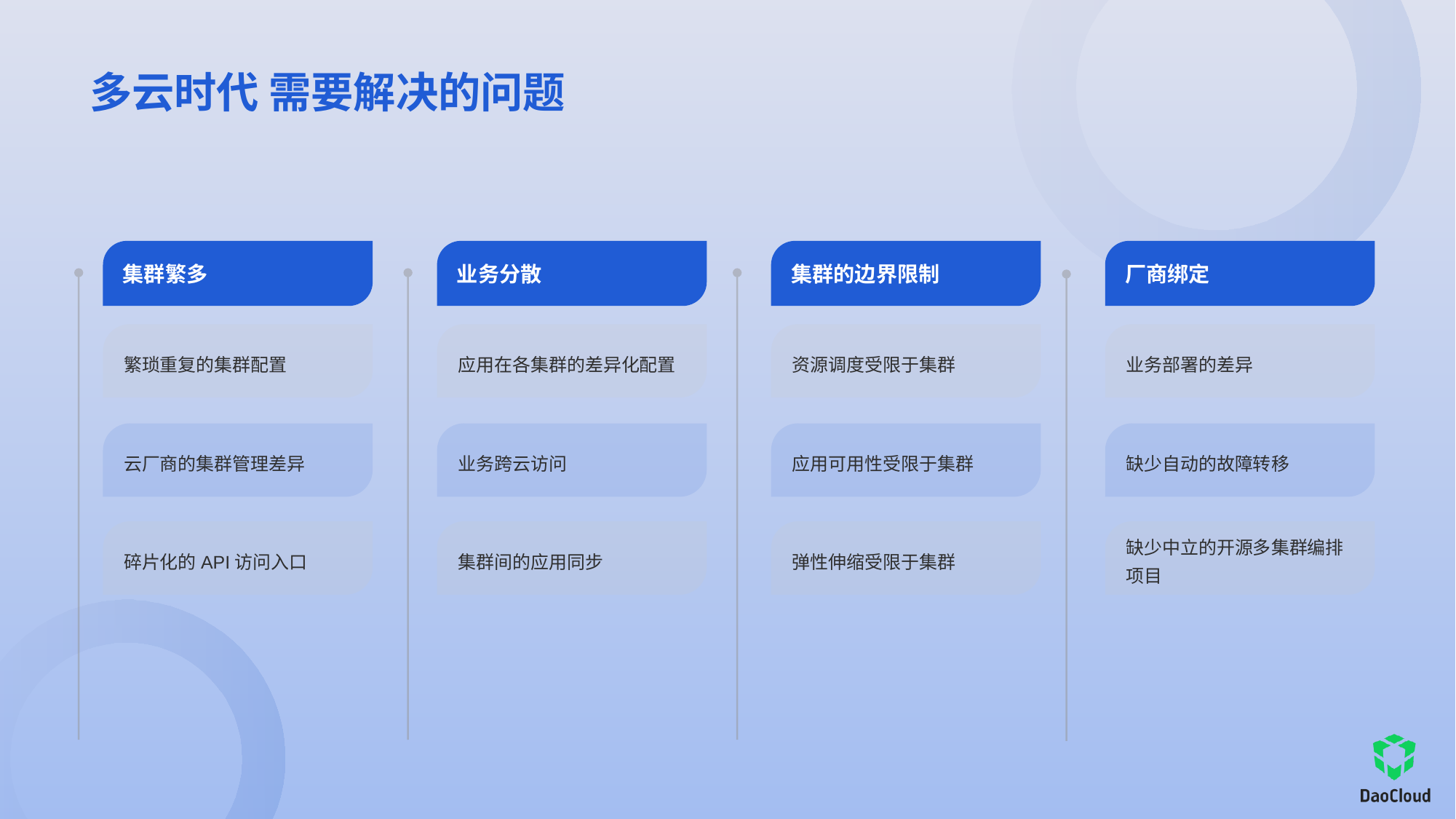

# 多云时代 需要解决的问题
集群繁多
繁琐重复的集群配置
云厂商的集群管理差异
碎片化的API访问入口
业务分散
应用在各集群的差异化配置
业务跨云访问
集群间的应用同步
集群的边界限制
资源调度受限于集群
应用可用性受限于集群
弹性伸缩受限于集群
厂商绑定
业务部署的差异
缺少自动的故障转移
缺少中立的开源多集群编排项目
11